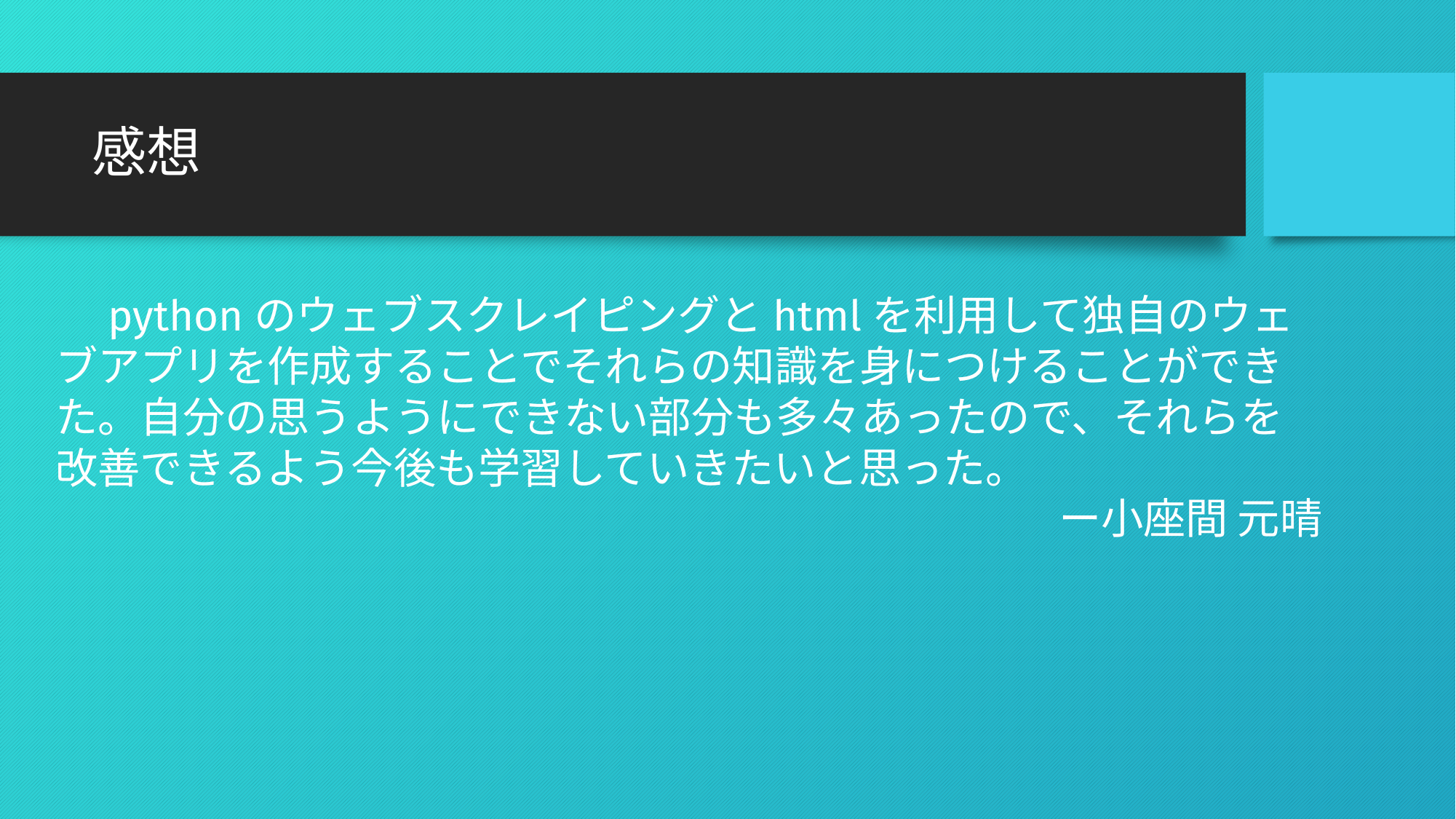

# 感想
　pythonのウェブスクレイピングとhtmlを利用して独自のウェブアプリを作成することでそれらの知識を身につけることができた。自分の思うようにできない部分も多々あったので、それらを改善できるよう今後も学習していきたいと思った。
ー小座間 元晴